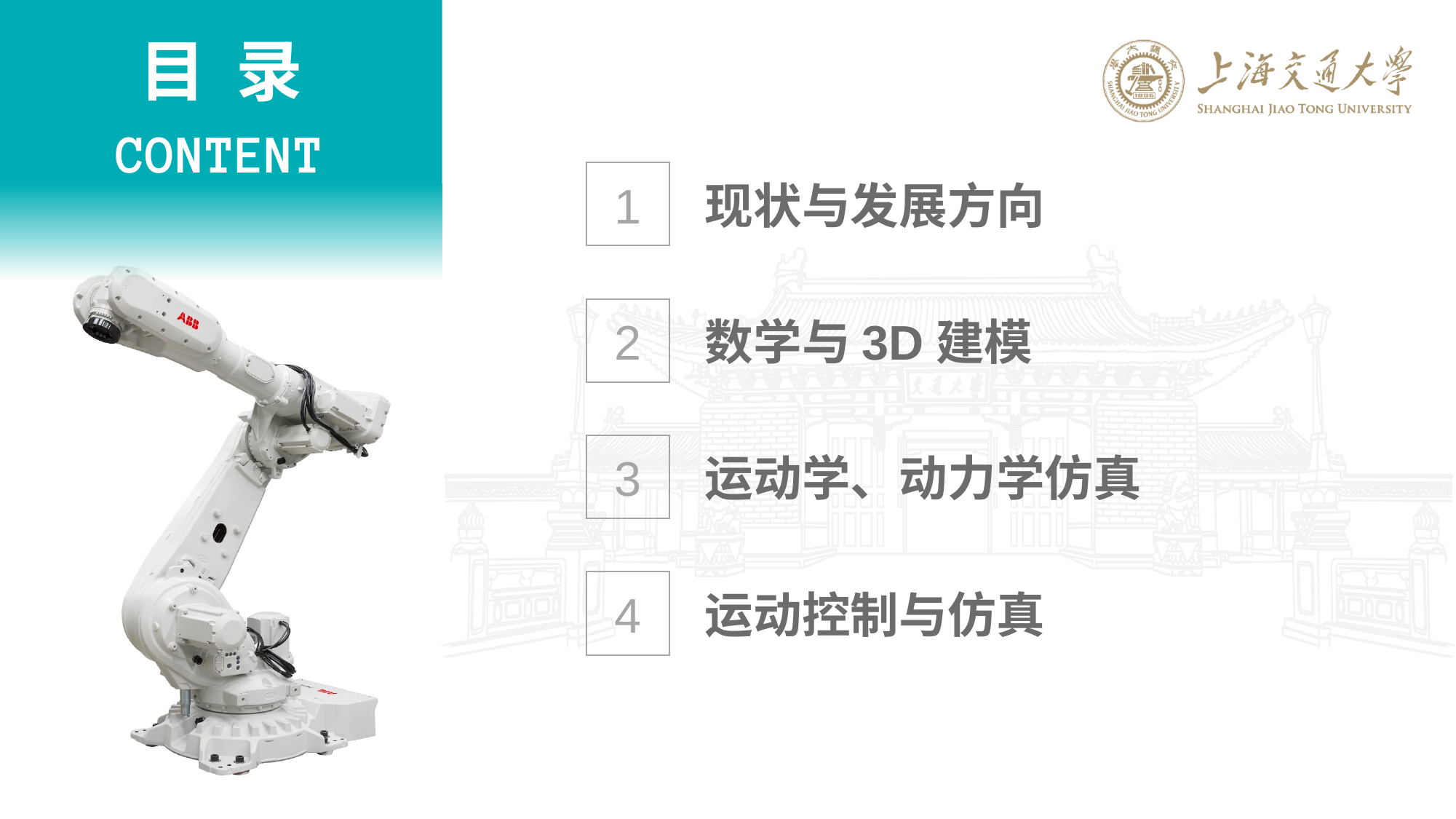

1
现状与发展方向
2
数学与3D建模
3
运动学、动力学仿真
4
运动控制与仿真